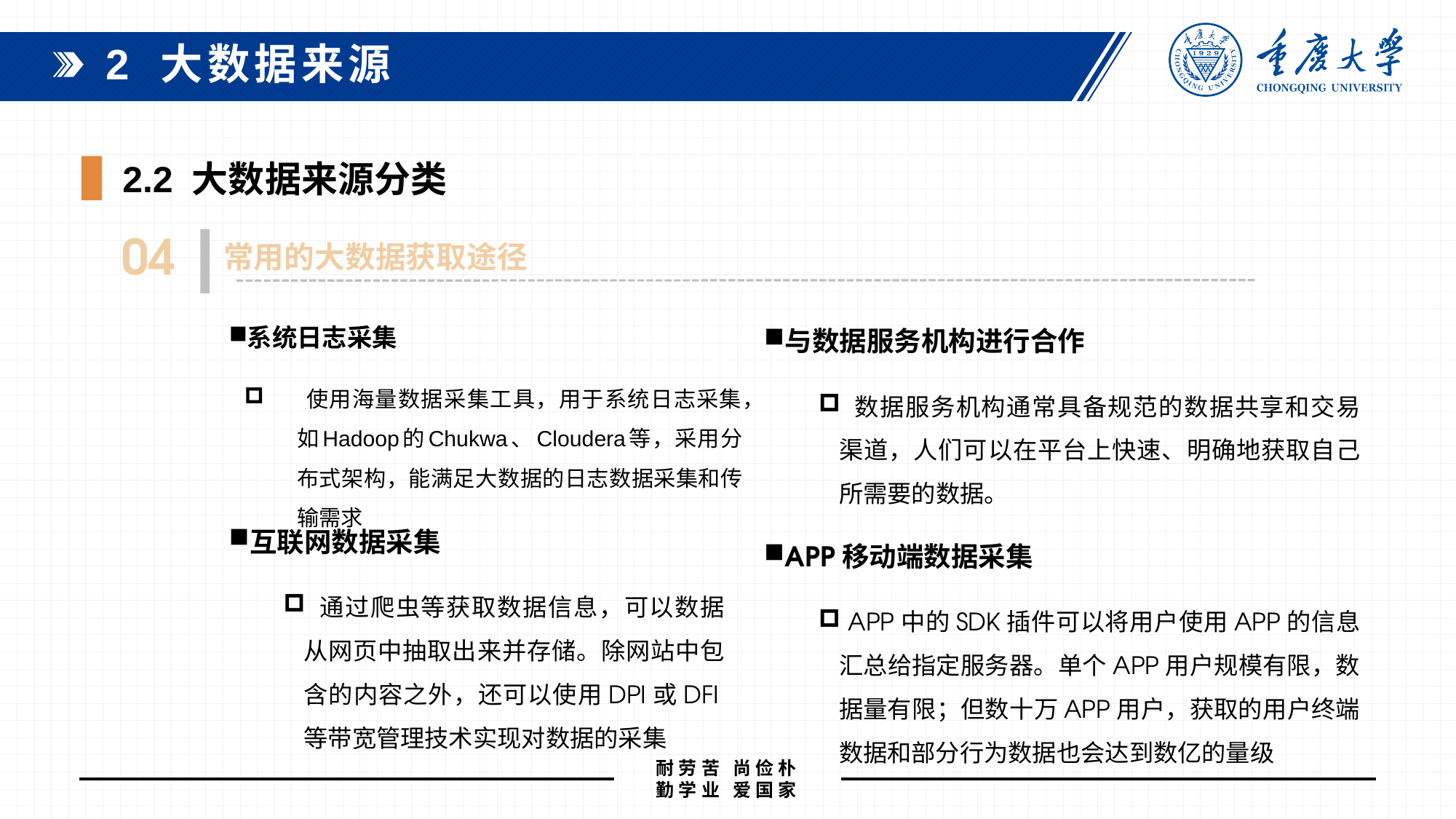

2 大数据来源
 2.2 大数据来源分类

常用的大数据获取途径
04
系统日志采集

 使用海量数据采集工具，用于系统日志采集，如Hadoop的Chukwa、Cloudera等，采用分布式架构，能满足大数据的日志数据采集和传输需求
与数据服务机构进行合作

 数据服务机构通常具备规范的数据共享和交易渠道，人们可以在平台上快速、明确地获取自己所需要的数据。

APP移动端数据采集

 APP中的SDK插件可以将用户使用APP的信息汇总给指定服务器。单个APP用户规模有限，数据量有限；但数十万APP用户，获取的用户终端数据和部分行为数据也会达到数亿的量级

互联网数据采集

 通过爬虫等获取数据信息，可以数据从网页中抽取出来并存储。除网站中包含的内容之外，还可以使用DPI或DFI等带宽管理技术实现对数据的采集